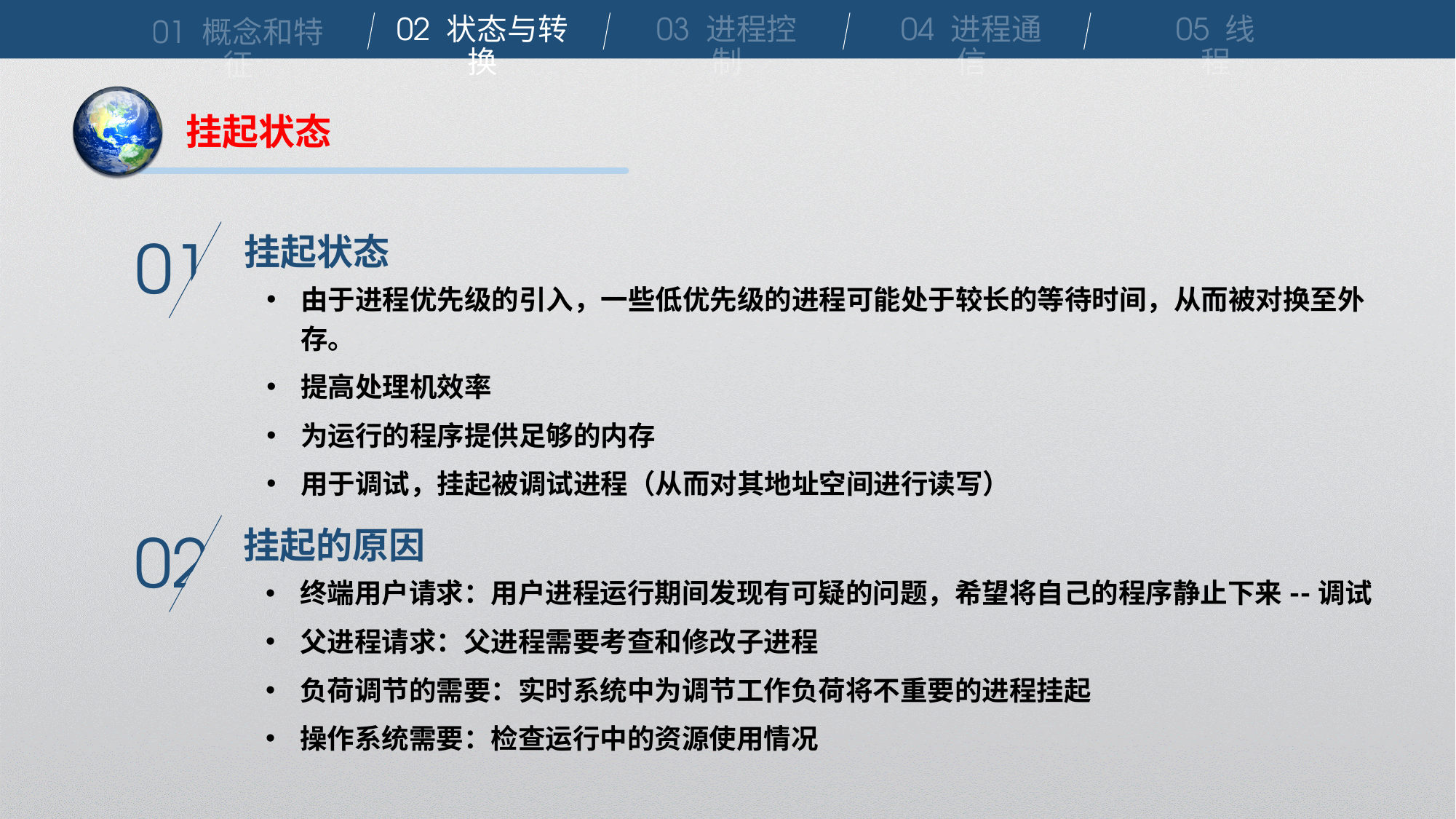

02 状态与转换
03 进程控制
04 进程通信
05 线程
01 概念和特征
挂起状态
挂起状态

01
由于进程优先级的引入，一些低优先级的进程可能处于较长的等待时间，从而被对换至外存。
提高处理机效率
为运行的程序提供足够的内存
用于调试，挂起被调试进程（从而对其地址空间进行读写）
挂起的原因

02
终端用户请求：用户进程运行期间发现有可疑的问题，希望将自己的程序静止下来--调试
父进程请求：父进程需要考查和修改子进程
负荷调节的需要：实时系统中为调节工作负荷将不重要的进程挂起
操作系统需要：检查运行中的资源使用情况